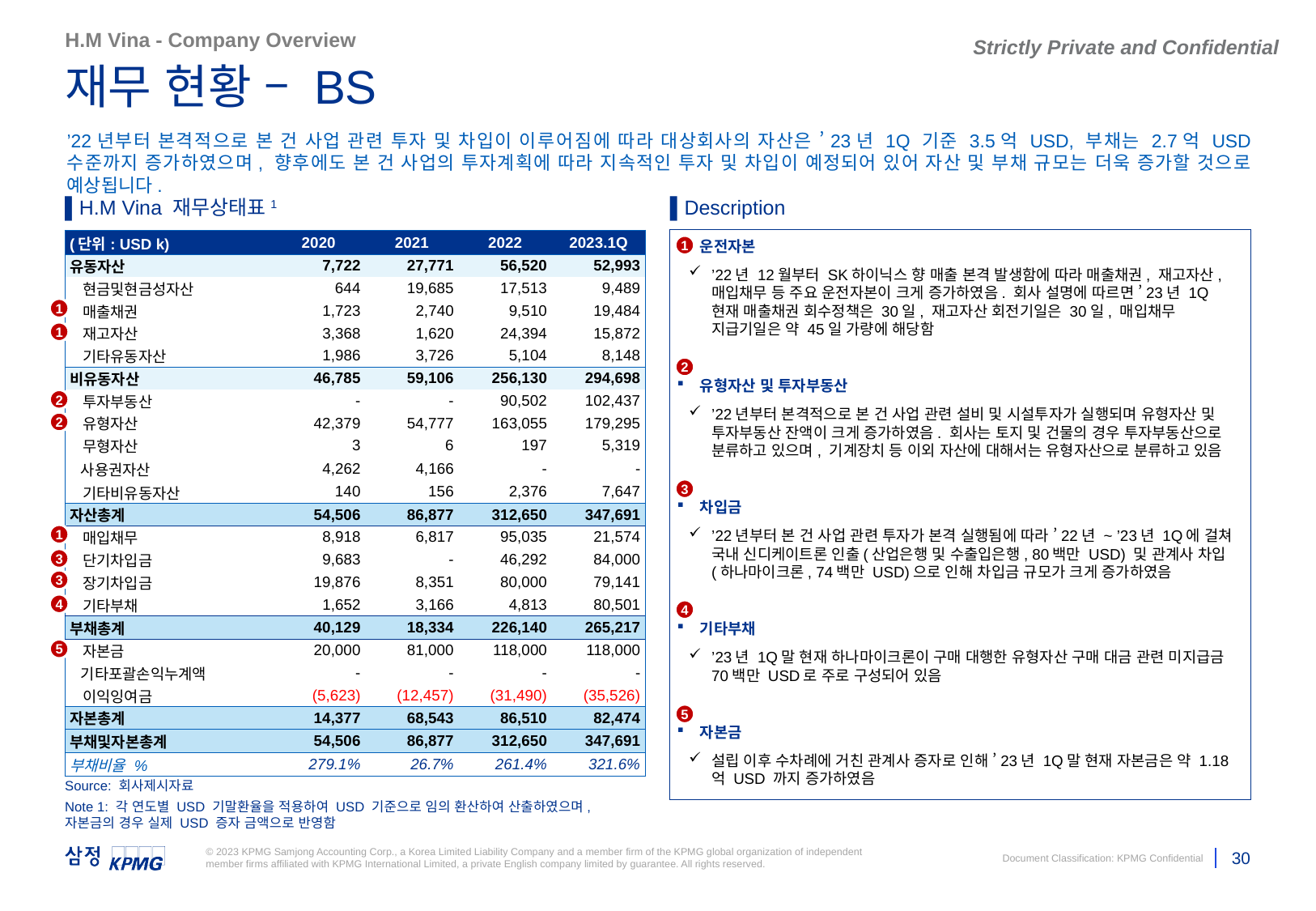

H.M Vina - Company Overview
재무 현황 – BS
’22년부터 본격적으로 본 건 사업 관련 투자 및 차입이 이루어짐에 따라 대상회사의 자산은 ’23년 1Q 기준 3.5억 USD, 부채는 2.7억 USD 수준까지 증가하였으며, 향후에도 본 건 사업의 투자계획에 따라 지속적인 투자 및 차입이 예정되어 있어 자산 및 부채 규모는 더욱 증가할 것으로 예상됩니다.
▌H.M Vina 재무상태표1
▌Description
운전자본
’22년 12월부터 SK하이닉스 향 매출 본격 발생함에 따라 매출채권, 재고자산, 매입채무 등 주요 운전자본이 크게 증가하였음. 회사 설명에 따르면 ’23년 1Q 현재 매출채권 회수정책은 30일, 재고자산 회전기일은 30일, 매입채무 지급기일은 약 45일 가량에 해당함

유형자산 및 투자부동산
’22년부터 본격적으로 본 건 사업 관련 설비 및 시설투자가 실행되며 유형자산 및 투자부동산 잔액이 크게 증가하였음. 회사는 토지 및 건물의 경우 투자부동산으로 분류하고 있으며, 기계장치 등 이외 자산에 대해서는 유형자산으로 분류하고 있음

차입금
’22년부터 본 건 사업 관련 투자가 본격 실행됨에 따라 ’22년 ~ ’23년 1Q에 걸쳐 국내 신디케이트론 인출(산업은행 및 수출입은행, 80백만 USD) 및 관계사 차입(하나마이크론, 74백만 USD)으로 인해 차입금 규모가 크게 증가하였음

기타부채
’23년 1Q말 현재 하나마이크론이 구매 대행한 유형자산 구매 대금 관련 미지급금 70백만 USD로 주로 구성되어 있음

자본금
설립 이후 수차례에 거친 관계사 증자로 인해 ’23년 1Q말 현재 자본금은 약 1.18억 USD 까지 증가하였음

| (단위: USD k) | 2020 | 2021 | 2022 | 2023.1Q |
| --- | --- | --- | --- | --- |
| 유동자산 | 7,722 | 27,771 | 56,520 | 52,993 |
| 현금및현금성자산 | 644 | 19,685 | 17,513 | 9,489 |
| 매출채권 | 1,723 | 2,740 | 9,510 | 19,484 |
| 재고자산 | 3,368 | 1,620 | 24,394 | 15,872 |
| 기타유동자산 | 1,986 | 3,726 | 5,104 | 8,148 |
| 비유동자산 | 46,785 | 59,106 | 256,130 | 294,698 |
| 투자부동산 | - | - | 90,502 | 102,437 |
| 유형자산 | 42,379 | 54,777 | 163,055 | 179,295 |
| 무형자산 | 3 | 6 | 197 | 5,319 |
| 사용권자산 | 4,262 | 4,166 | - | - |
| 기타비유동자산 | 140 | 156 | 2,376 | 7,647 |
| 자산총계 | 54,506 | 86,877 | 312,650 | 347,691 |
| 매입채무 | 8,918 | 6,817 | 95,035 | 21,574 |
| 단기차입금 | 9,683 | - | 46,292 | 84,000 |
| 장기차입금 | 19,876 | 8,351 | 80,000 | 79,141 |
| 기타부채 | 1,652 | 3,166 | 4,813 | 80,501 |
| 부채총계 | 40,129 | 18,334 | 226,140 | 265,217 |
| 자본금 | 20,000 | 81,000 | 118,000 | 118,000 |
| 기타포괄손익누계액 | - | - | - | - |
| 이익잉여금 | (5,623) | (12,457) | (31,490) | (35,526) |
| 자본총계 | 14,377 | 68,543 | 86,510 | 82,474 |
| 부채및자본총계 | 54,506 | 86,877 | 312,650 | 347,691 |
| 부채비율 % | 279.1% | 26.7% | 261.4% | 321.6% |
1
1
1
2
2
2
3
1
3
3
4
4
5
5
Source: 회사제시자료
Note 1: 각 연도별 USD 기말환율을 적용하여 USD 기준으로 임의 환산하여 산출하였으며, 자본금의 경우 실제 USD 증자 금액으로 반영함